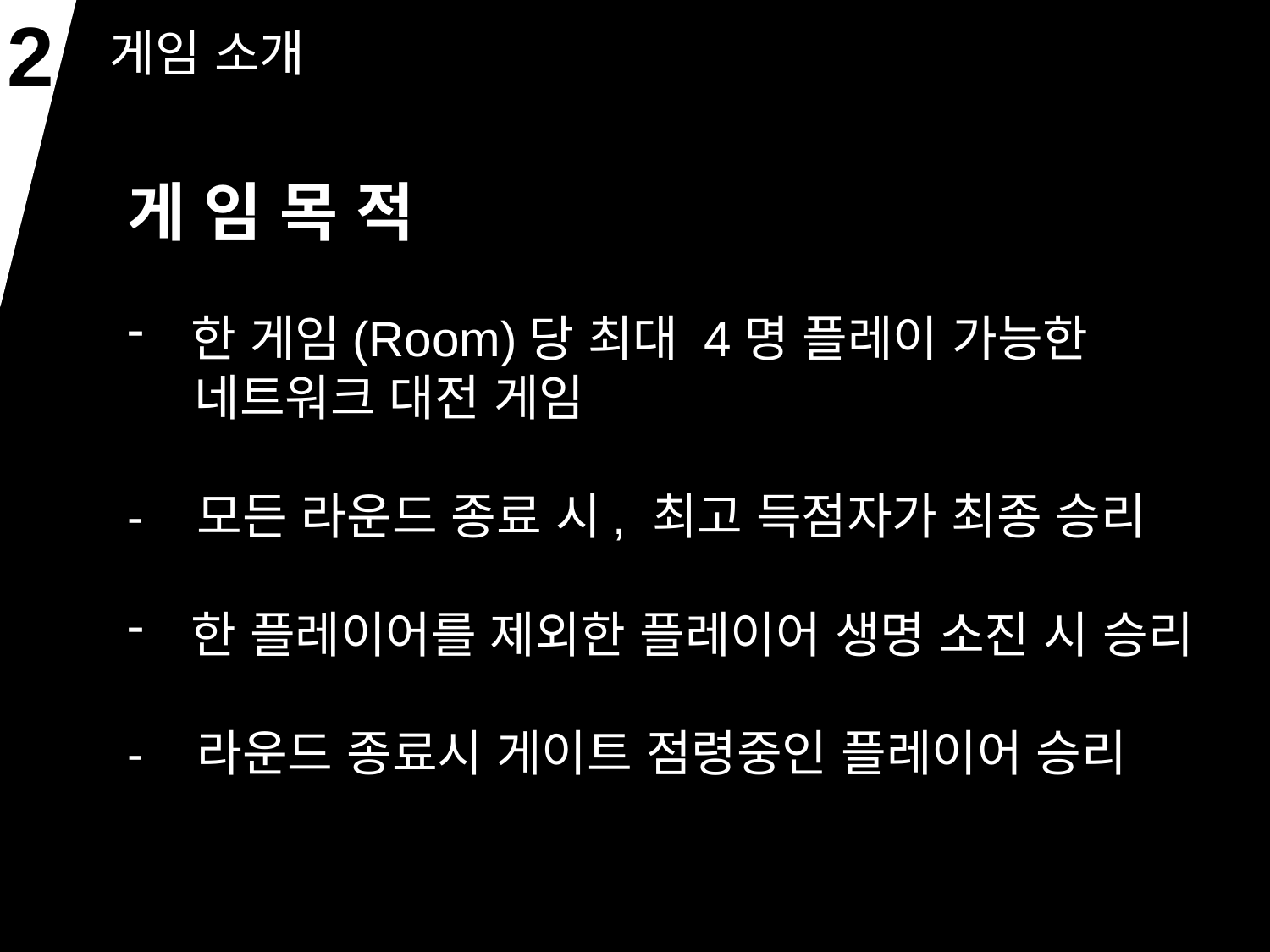

2
게임 소개

게 임 목 적

한 게임(Room)당 최대 4명 플레이 가능한
    네트워크 대전 게임

-   모든 라운드 종료 시, 최고 득점자가 최종 승리

한 플레이어를 제외한 플레이어 생명 소진 시 승리

-   라운드 종료시 게이트 점령중인 플레이어 승리